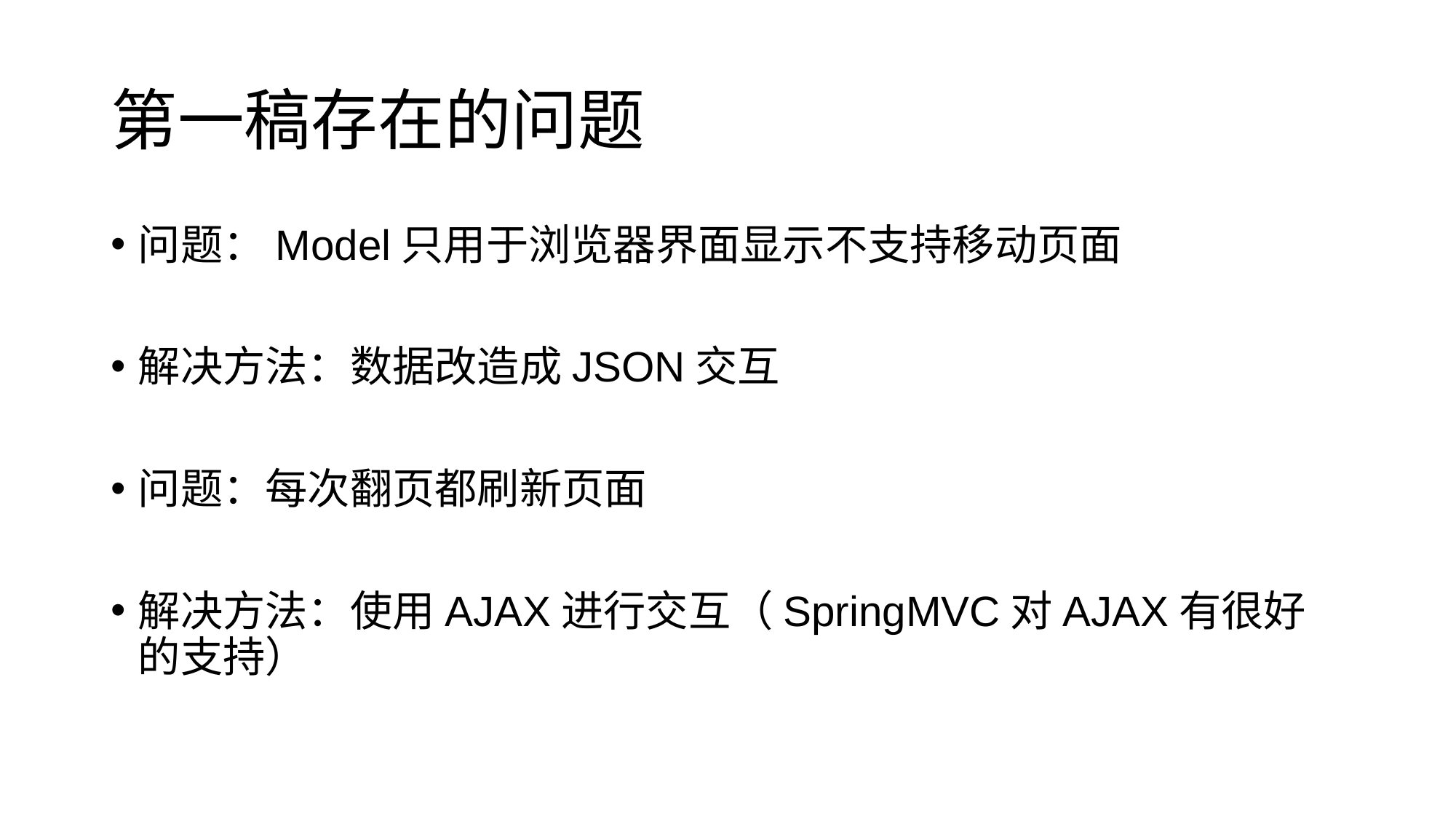

# 第一稿存在的问题
问题：Model只用于浏览器界面显示不支持移动页面

解决方法：数据改造成JSON交互

问题：每次翻页都刷新页面

解决方法：使用AJAX进行交互（SpringMVC对AJAX有很好的支持）